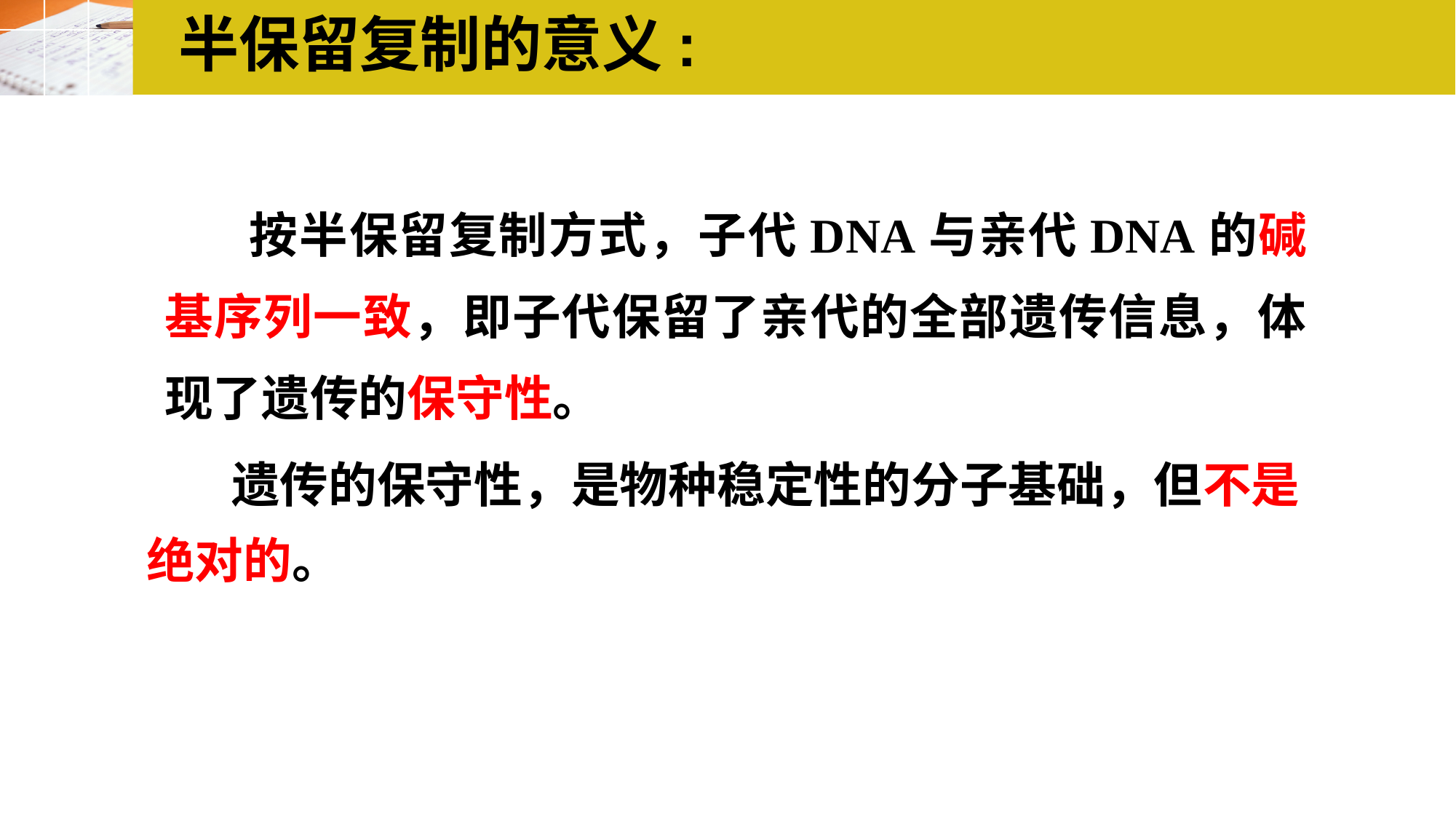

半保留复制的意义:
按半保留复制方式，子代DNA与亲代DNA的碱基序列一致，即子代保留了亲代的全部遗传信息，体现了遗传的保守性。
遗传的保守性，是物种稳定性的分子基础，但不是绝对的。